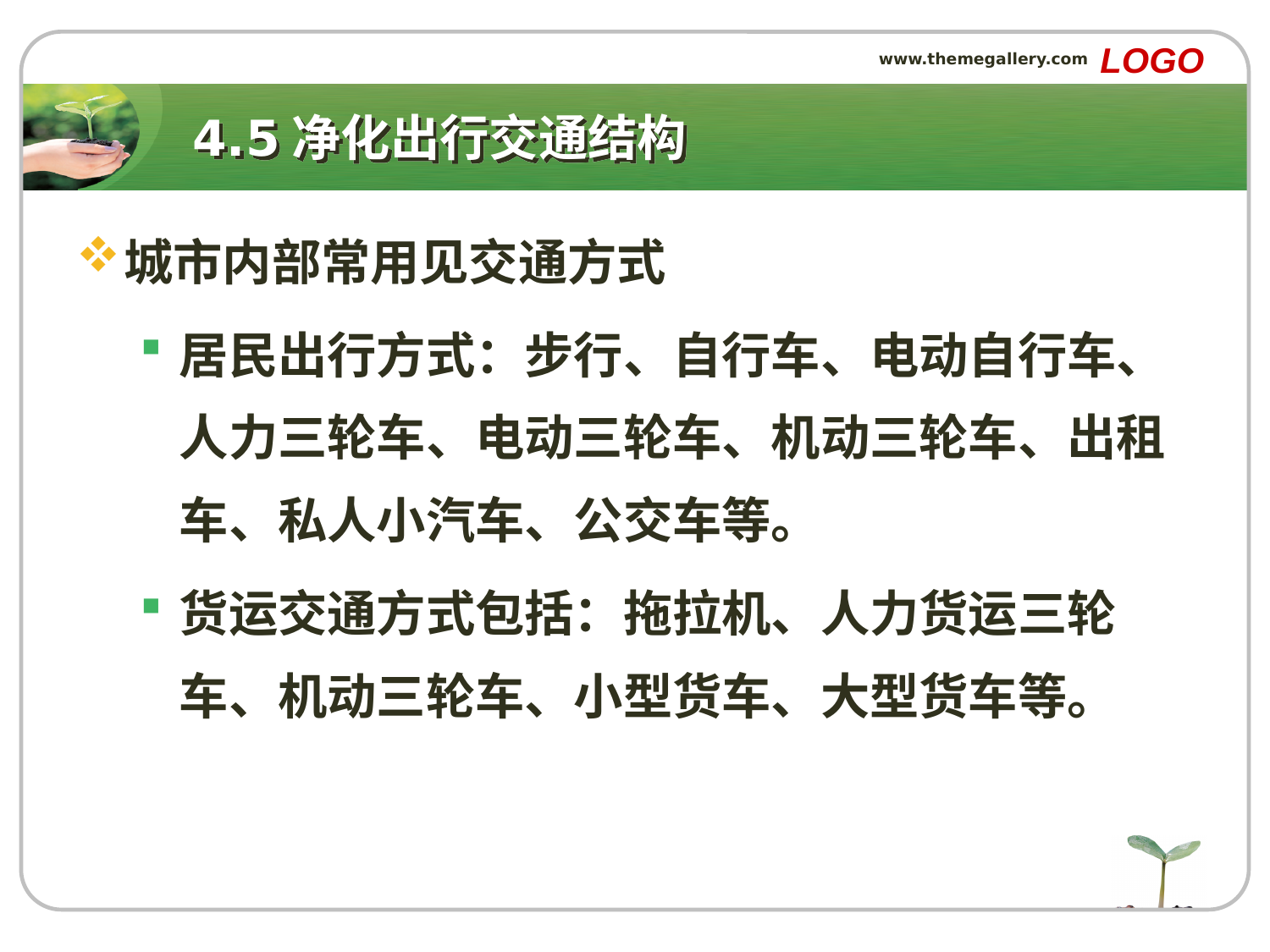

LOGO
www.themegallery.com
# 4.5净化出行交通结构
城市内部常用见交通方式
居民出行方式：步行、自行车、电动自行车、人力三轮车、电动三轮车、机动三轮车、出租车、私人小汽车、公交车等。
货运交通方式包括：拖拉机、人力货运三轮车、机动三轮车、小型货车、大型货车等。